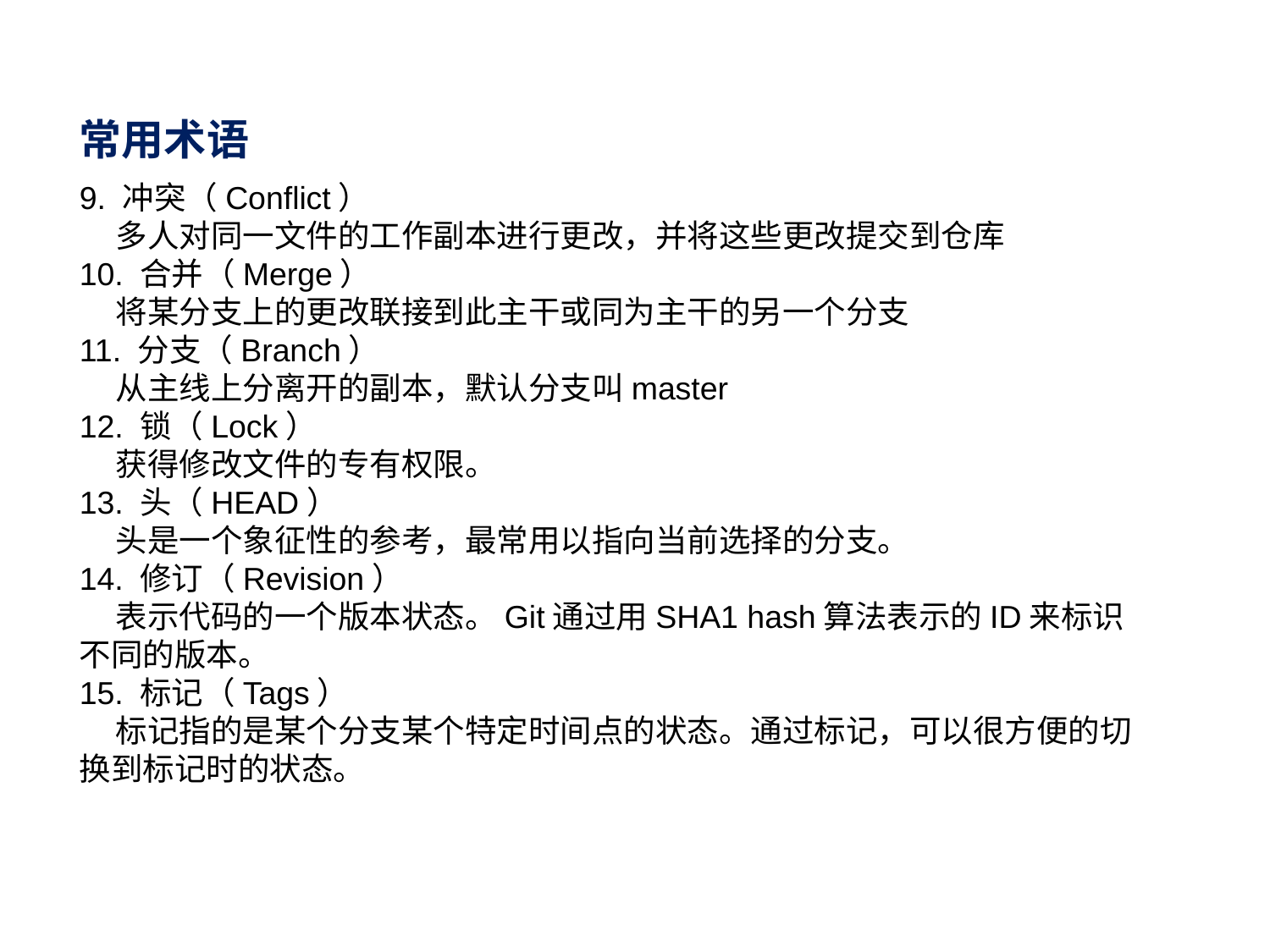

常用术语
9. 冲突（Conflict）
    多人对同一文件的工作副本进行更改，并将这些更改提交到仓库
10. 合并（Merge）
    将某分支上的更改联接到此主干或同为主干的另一个分支
11. 分支（Branch）
    从主线上分离开的副本，默认分支叫master
12. 锁（Lock）
    获得修改文件的专有权限。
13. 头（HEAD）
    头是一个象征性的参考，最常用以指向当前选择的分支。
14. 修订（Revision）
    表示代码的一个版本状态。Git通过用SHA1 hash算法表示的ID来标识不同的版本。
15. 标记（Tags）
    标记指的是某个分支某个特定时间点的状态。通过标记，可以很方便的切换到标记时的状态。